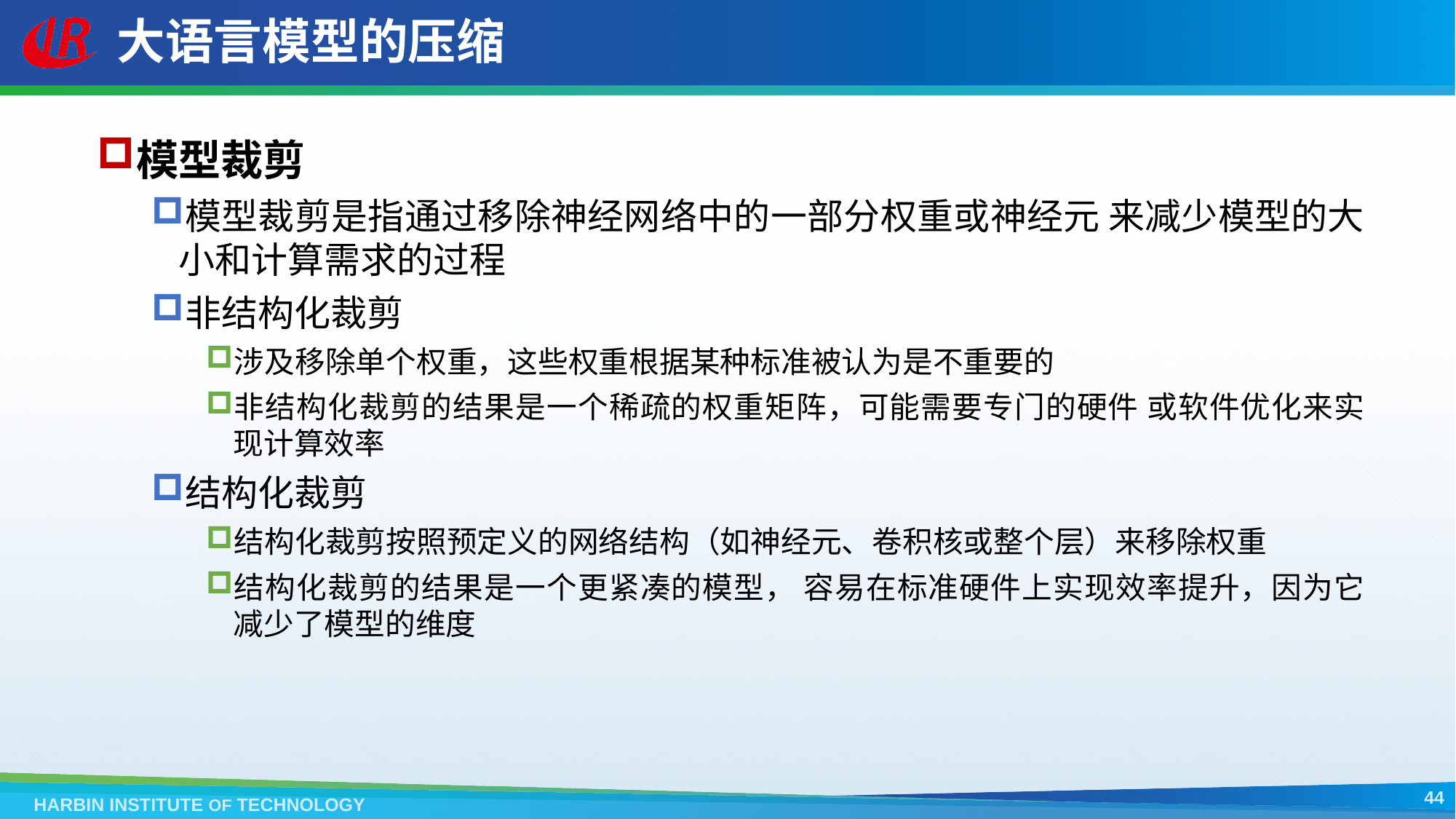

# 大语言模型的压缩
模型裁剪
模型裁剪是指通过移除神经网络中的一部分权重或神经元 来减少模型的大小和计算需求的过程
非结构化裁剪
涉及移除单个权重，这些权重根据某种标准被认为是不重要的
非结构化裁剪的结果是一个稀疏的权重矩阵，可能需要专门的硬件 或软件优化来实现计算效率
结构化裁剪
结构化裁剪按照预定义的网络结构（如神经元、卷积核或整个层）来移除权重
结构化裁剪的结果是一个更紧凑的模型， 容易在标准硬件上实现效率提升，因为它减少了模型的维度
44
HARBIN INSTITUTE OF TECHNOLOGY